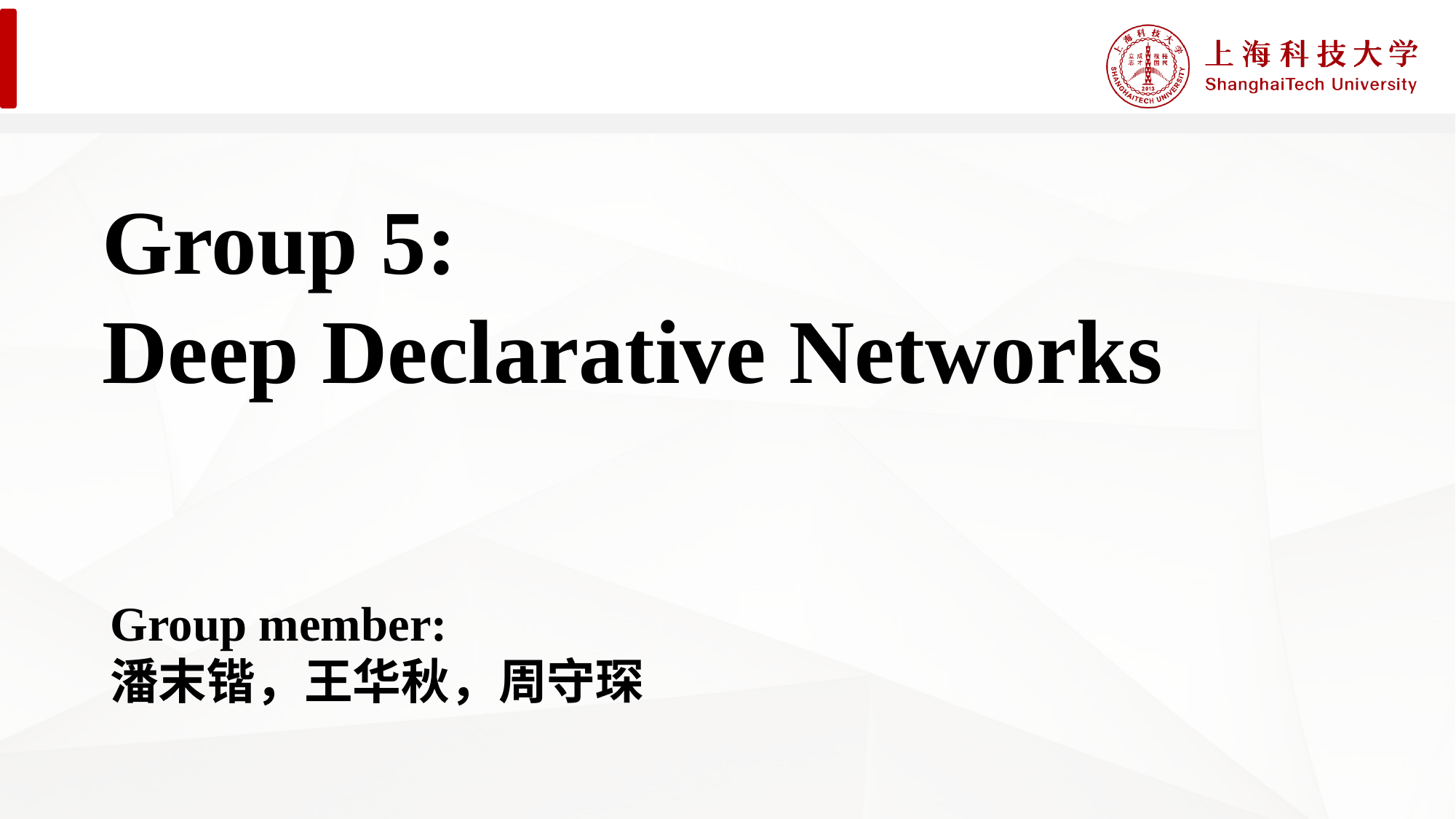

Group 5:
Deep Declarative Networks
Group member:
潘末锴，王华秋，周守琛